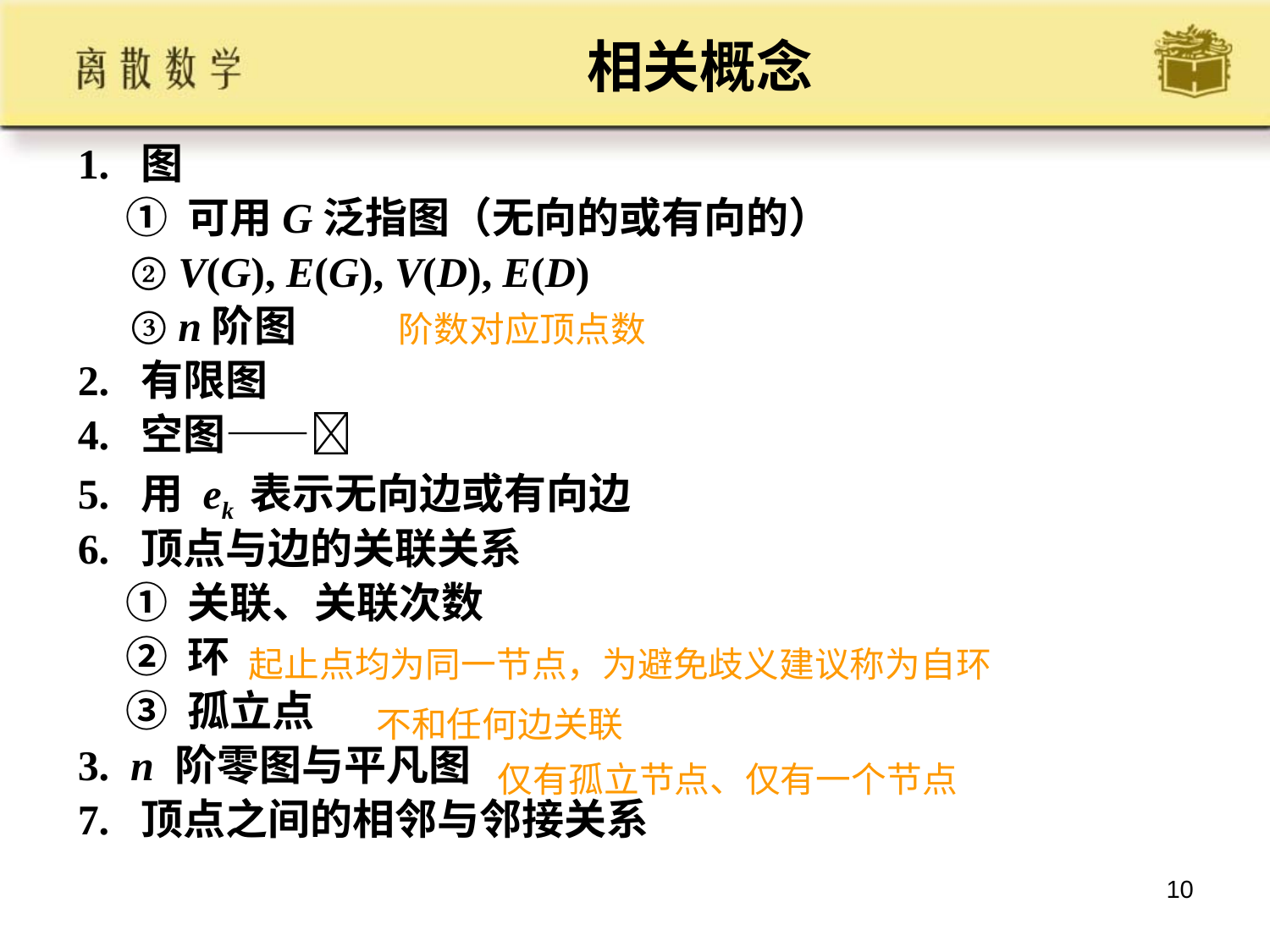

# 相关概念
1.  图
     ① 可用G泛指图（无向的或有向的）
     ② V(G), E(G), V(D), E(D)
     ③ n阶图
2.  有限图
4.  空图——∅
5.  用 ek 表示无向边或有向边
6.  顶点与边的关联关系
     ① 关联、关联次数
     ② 环
     ③ 孤立点
3.  n 阶零图与平凡图
7.  顶点之间的相邻与邻接关系
阶数对应顶点数
起止点均为同一节点，为避免歧义建议称为自环
不和任何边关联
仅有孤立节点、仅有一个节点
10